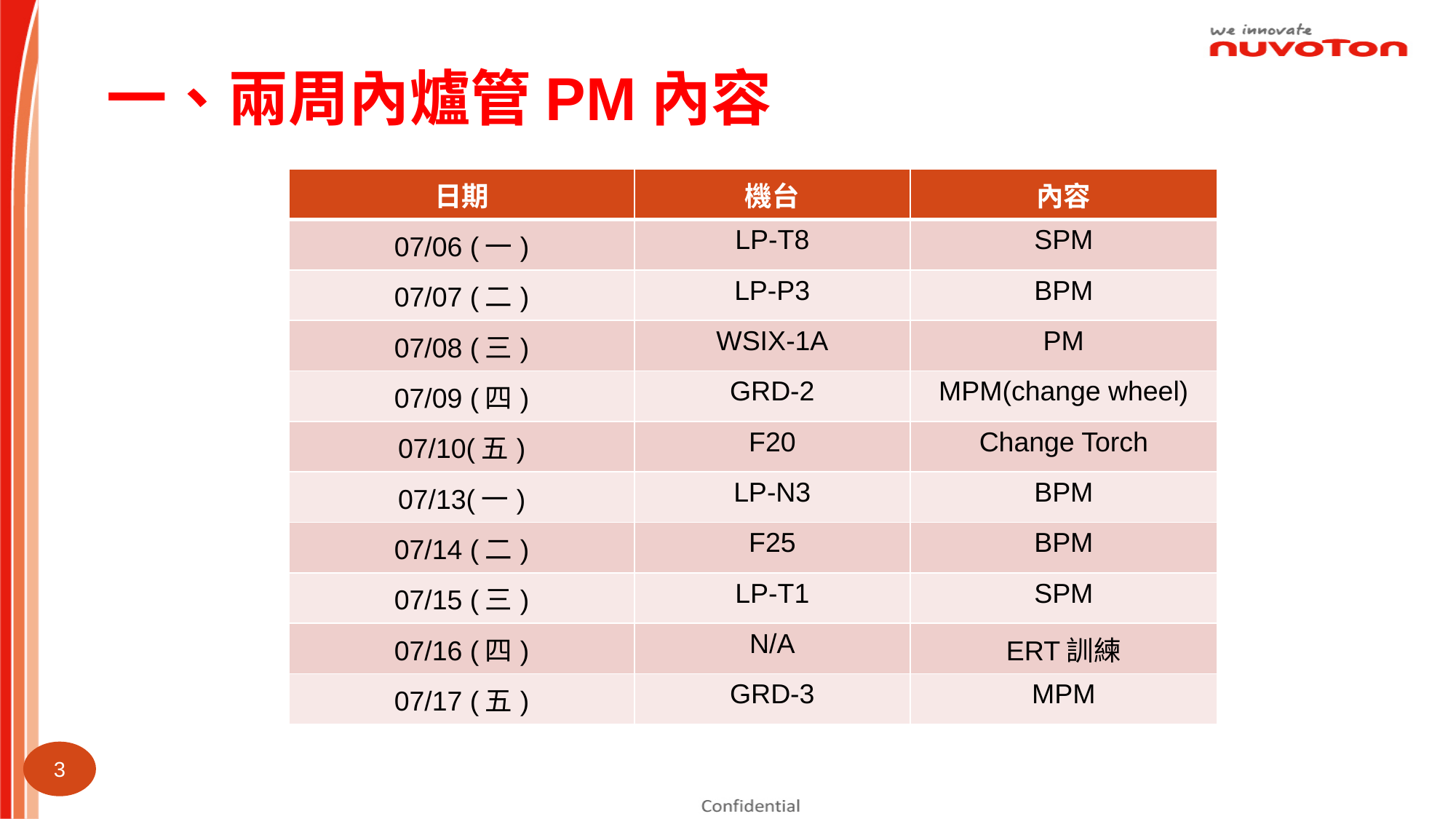

# 一、兩周內爐管PM內容
| 日期 | 機台 | 內容 |
| --- | --- | --- |
| 07/06 (一) | LP-T8 | SPM |
| 07/07 (二) | LP-P3 | BPM |
| 07/08 (三) | WSIX-1A | PM |
| 07/09 (四) | GRD-2 | MPM(change wheel) |
| 07/10(五) | F20 | Change Torch |
| 07/13(一) | LP-N3 | BPM |
| 07/14 (二) | F25 | BPM |
| 07/15 (三) | LP-T1 | SPM |
| 07/16 (四) | N/A | ERT訓練 |
| 07/17 (五) | GRD-3 | MPM |

3